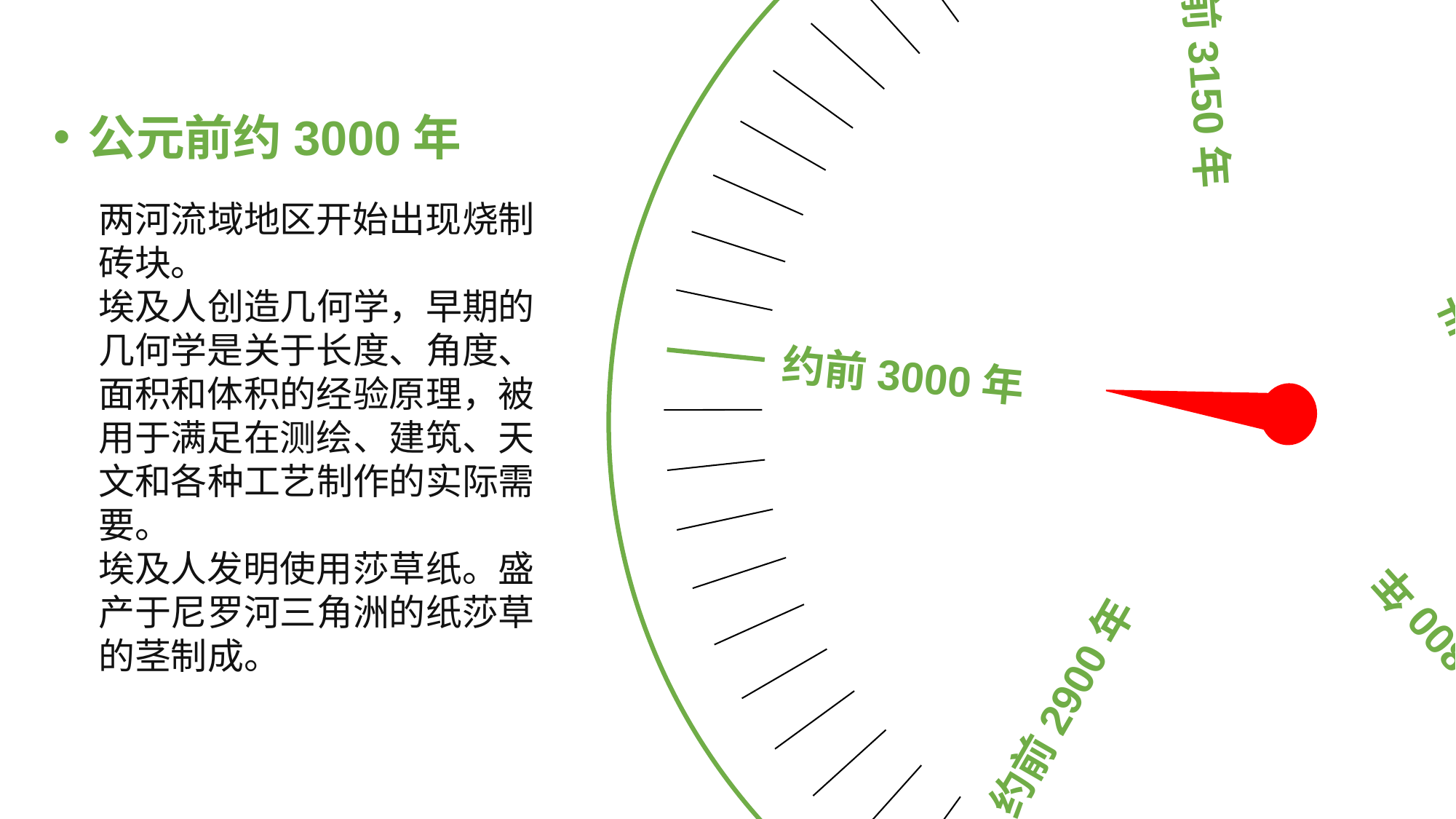

约前2800年
约前2900年
约前2700年
约前3000年
约前3150年
公元前约3000年
两河流域地区开始出现烧制砖块。
埃及人创造几何学，早期的几何学是关于长度、角度、面积和体积的经验原理，被用于满足在测绘、建筑、天文和各种工艺制作的实际需要。
埃及人发明使用莎草纸。盛产于尼罗河三角洲的纸莎草的茎制成。